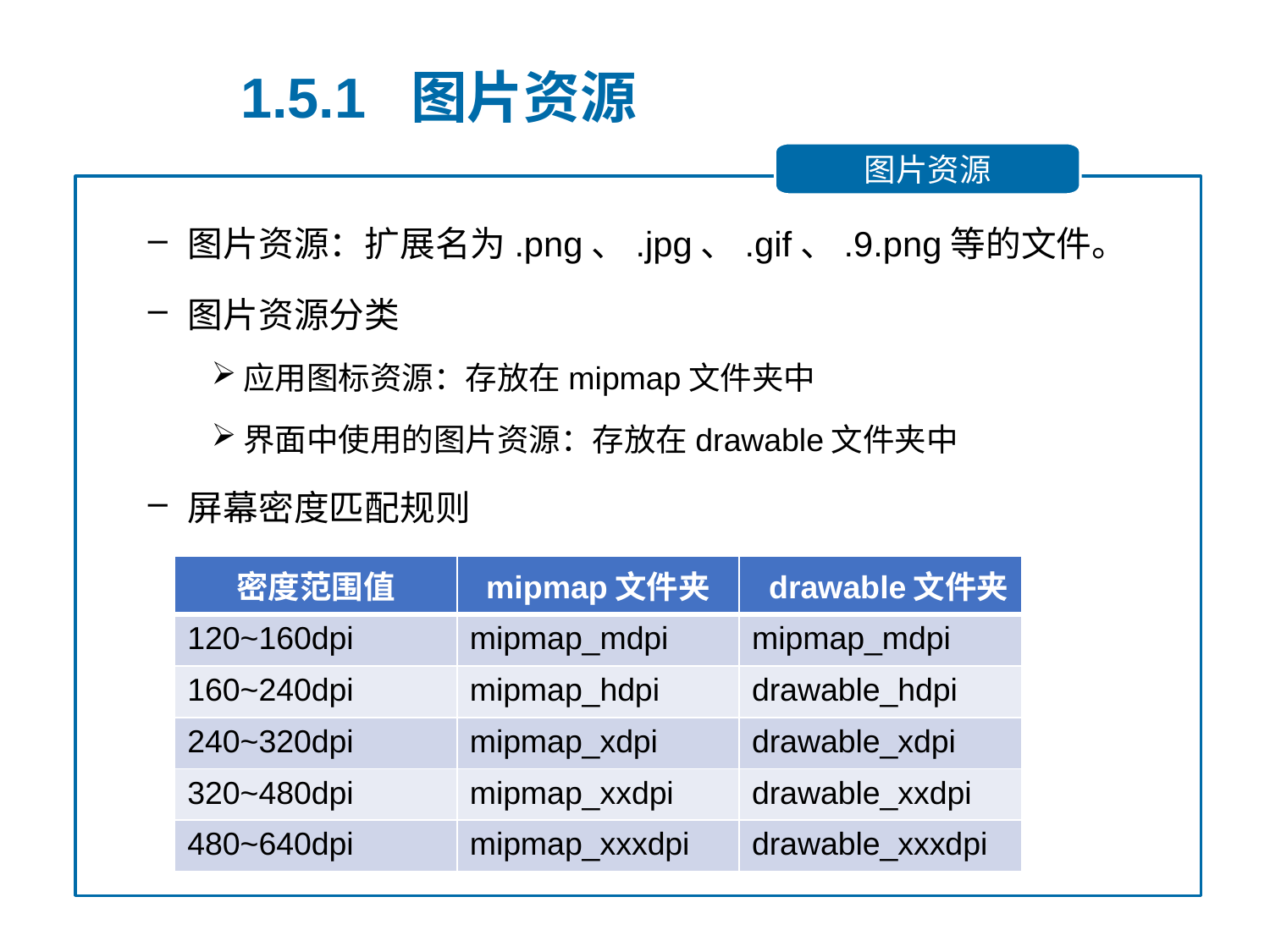

1.5.1  图片资源
图片资源

图片资源：扩展名为.png、.jpg、.gif、.9.png等的文件。
图片资源分类
应用图标资源：存放在mipmap文件夹中
界面中使用的图片资源：存放在drawable文件夹中
屏幕密度匹配规则

| 密度范围值 | mipmap文件夹 | drawable文件夹 |
| --- | --- | --- |
| 120~160dpi | mipmap\_mdpi | mipmap\_mdpi |
| 160~240dpi | mipmap\_hdpi | drawable\_hdpi |
| 240~320dpi | mipmap\_xdpi | drawable\_xdpi |
| 320~480dpi | mipmap\_xxdpi | drawable\_xxdpi |
| 480~640dpi | mipmap\_xxxdpi | drawable\_xxxdpi |